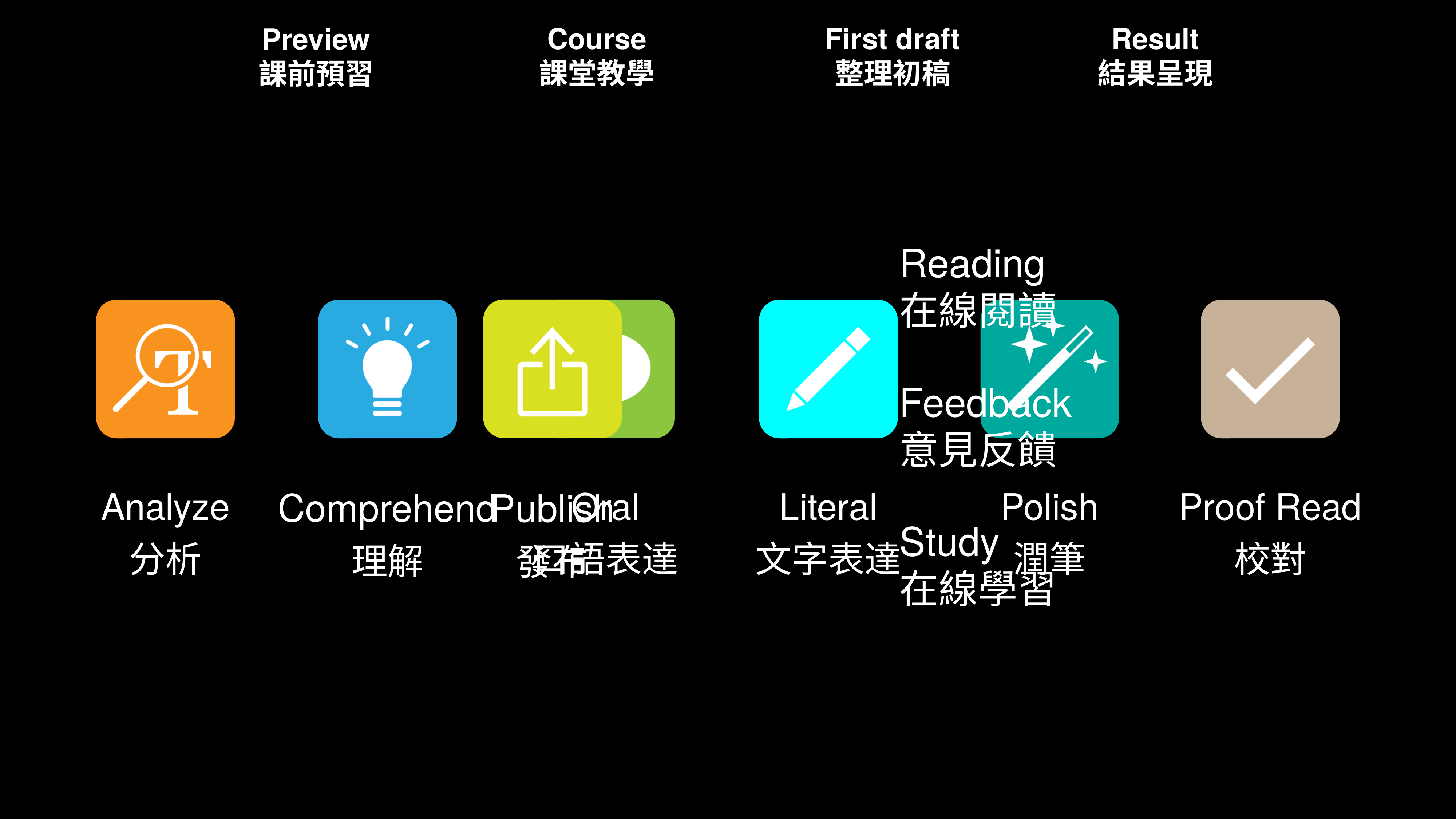

Course
課堂教學
First draft
整理初稿
Result
結果呈現
Preview
課前預習
Reading
在線閱讀
Feedback
意見反饋
Study
在線學習

Analyze
分析

Oral
口語表達

Proof Read
校對

Comprehend
理解

Literal
文字表達

Polish
潤筆
Publish
發布